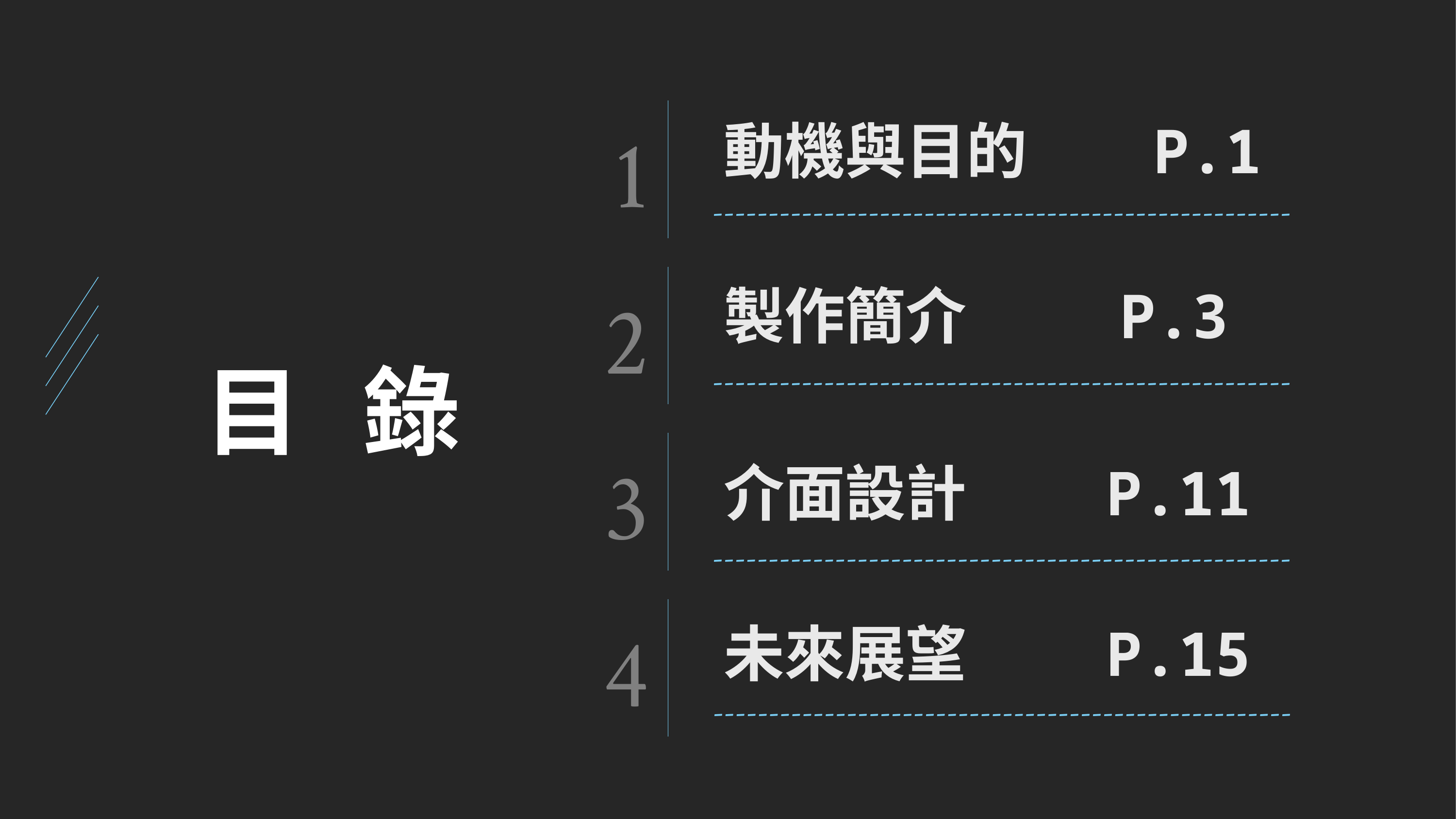

動機與目的        P.1
----------------------------------------------------
製作簡介          P.3
# 目  錄
----------------------------------------------------
介面設計         P.11
----------------------------------------------------
未來展望         P.15
----------------------------------------------------